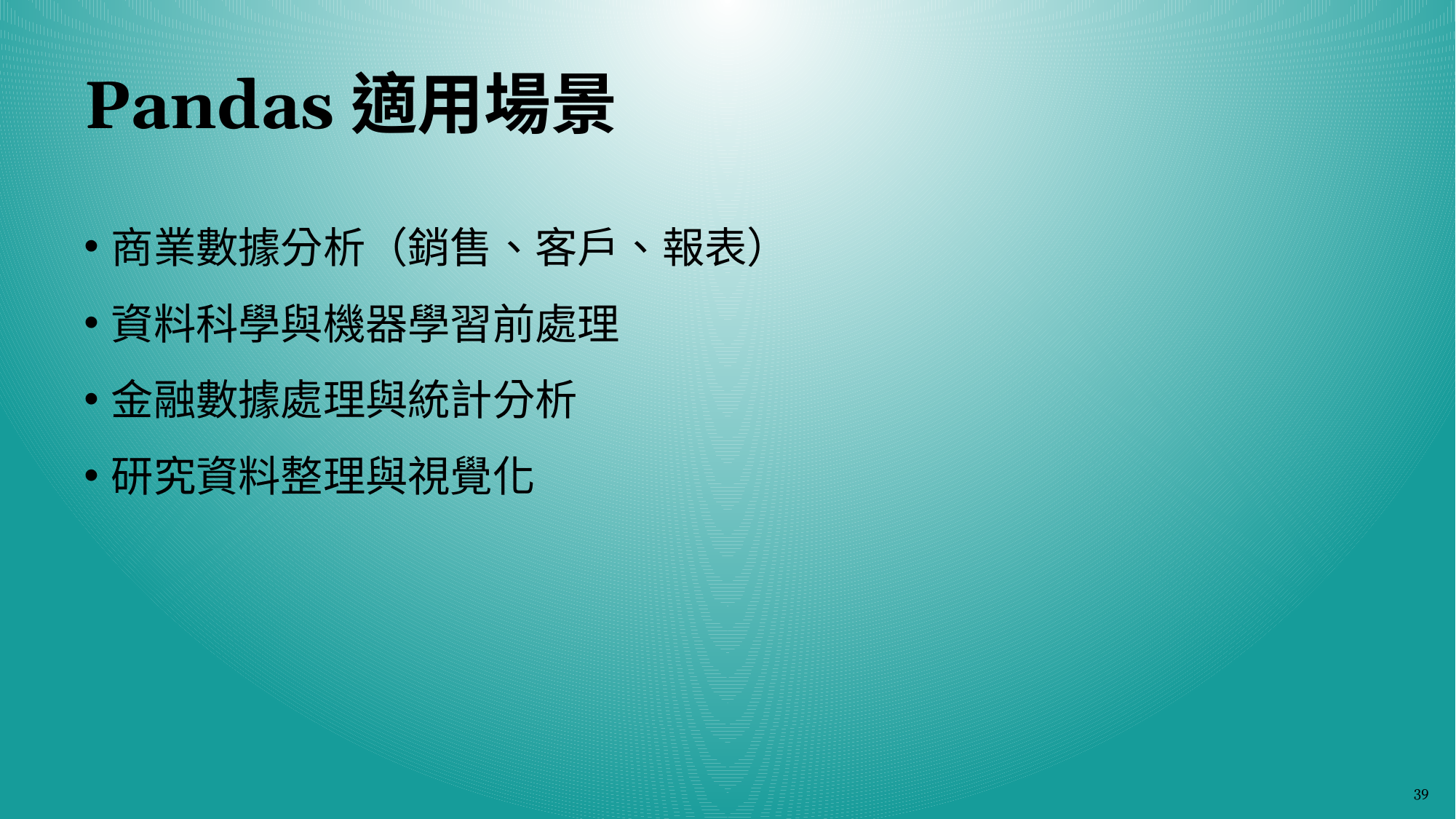

# Pandas適用場景
商業數據分析（銷售、客戶、報表）
資料科學與機器學習前處理
金融數據處理與統計分析
研究資料整理與視覺化
39